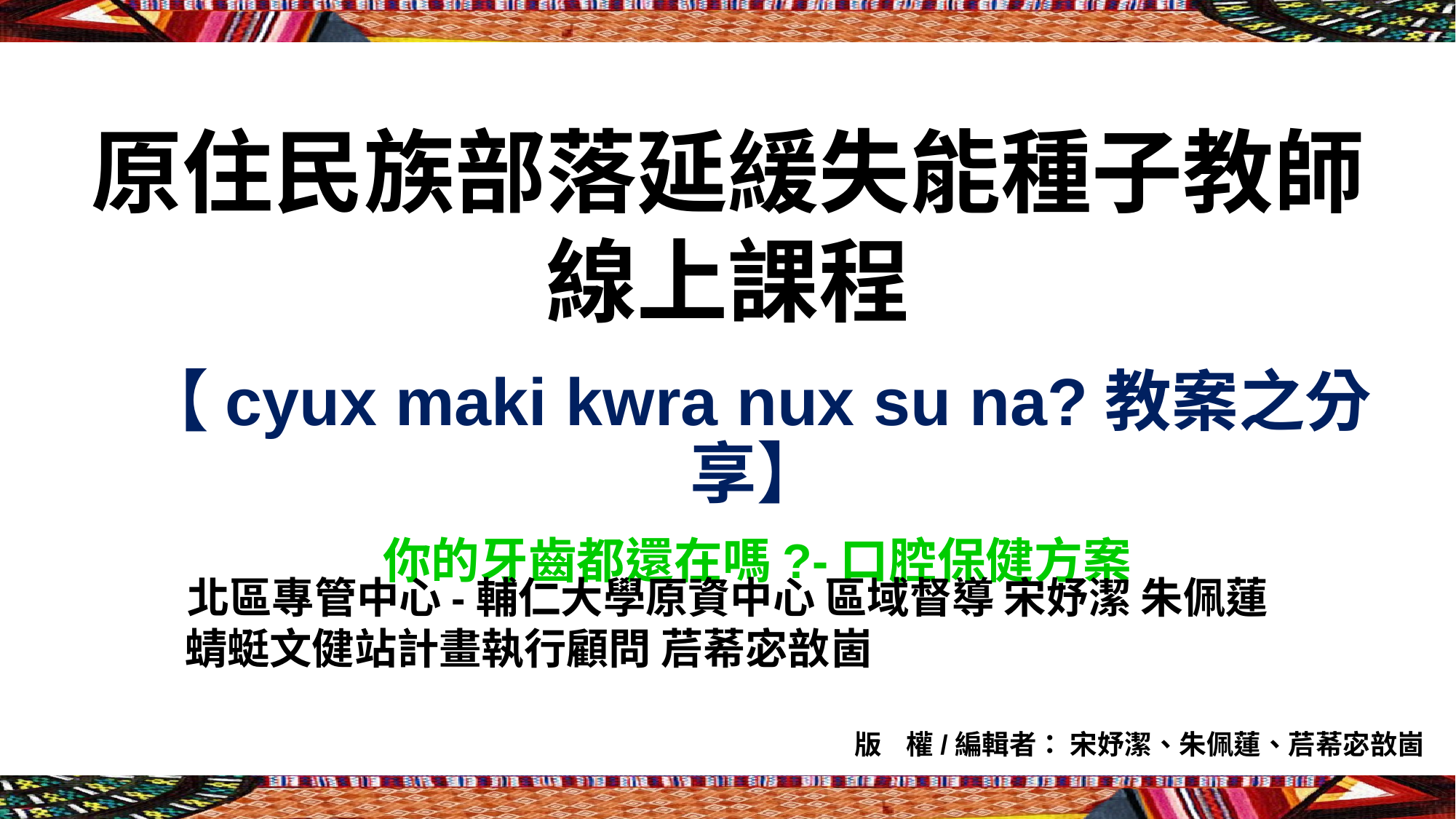

# 原住民族部落延緩失能種子教師 線上課程
【cyux maki kwra nux su na?教案之分享】
你的牙齒都還在嗎?-口腔保健方案
北區專管中心-輔仁大學原資中心 區域督導 宋妤潔 朱佩蓮
                 蜻蜓文健站計畫執行顧問 茩莃宓敨崮
版    權/編輯者： 宋妤潔、朱佩蓮、茩莃宓敨崮